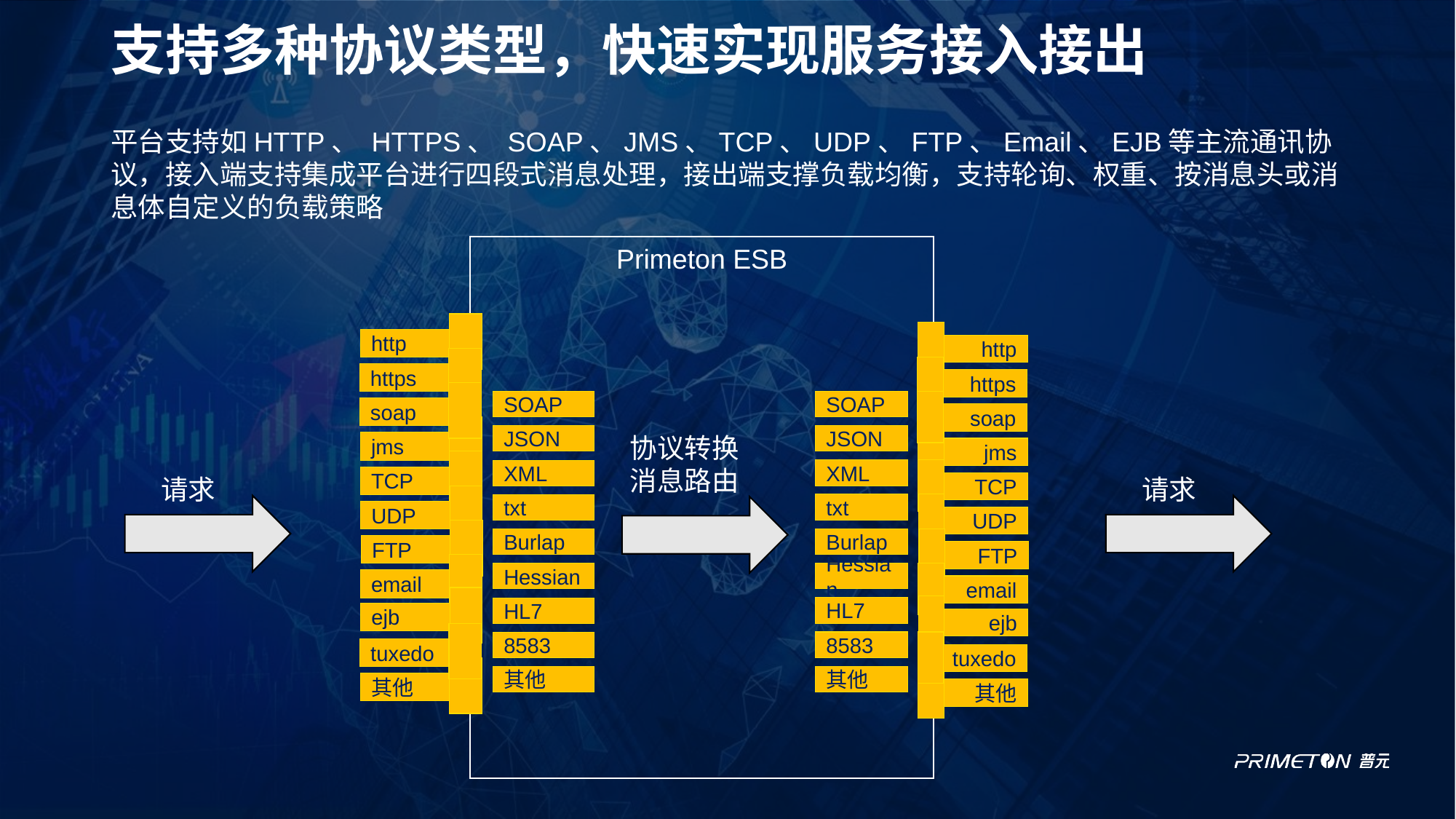

# 支持多种协议类型，快速实现服务接入接出
平台支持如HTTP、 HTTPS、 SOAP、JMS、TCP、UDP、FTP、Email、EJB等主流通讯协议，接入端支持集成平台进行四段式消息处理，接出端支撑负载均衡，支持轮询、权重、按消息头或消息体自定义的负载策略

Primeton ESB

http

http

https

https

soap
SOAP

SOAP
soap

jms
协议转换
消息路由
JSON

JSON
jms

TCP
XML

XML
请求
请求
TCP

UDP
txt

txt

UDP

FTP
Burlap

Burlap
FTP

email
Hessian

Hessian
email

ejb

HL7
HL7
ejb

tuxedo
8583

8583
tuxedo

其他
其他

其他
其他